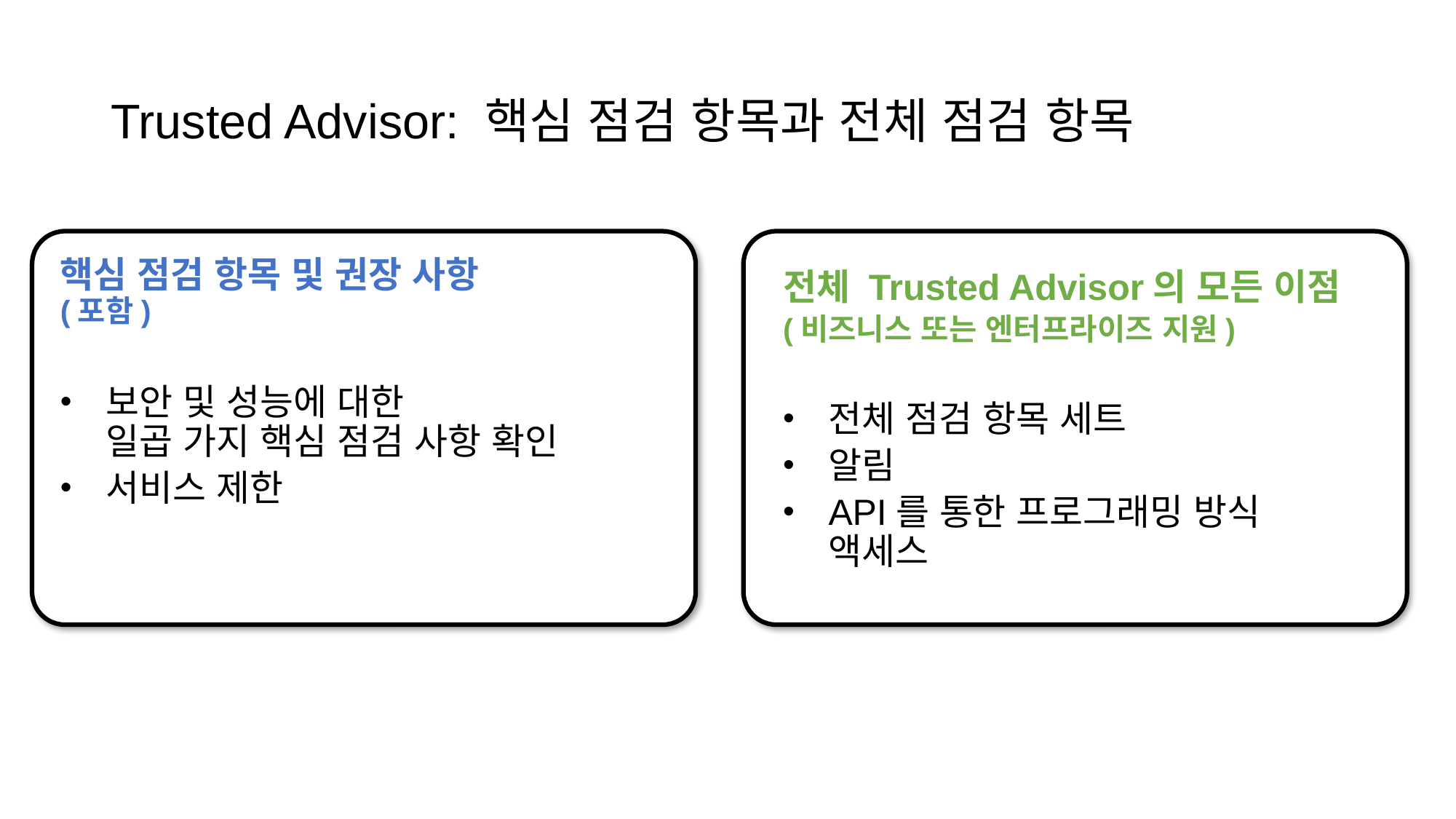

# Trusted Advisor: 핵심 점검 항목과 전체 점검 항목

핵심 점검 항목 및 권장 사항
(포함)

보안 및 성능에 대한
일곱 가지 핵심 점검 사항 확인
서비스 제한
전체 Trusted Advisor의 모든 이점
(비즈니스 또는 엔터프라이즈 지원)

전체 점검 항목 세트
알림
API를 통한 프로그래밍 방식 액세스